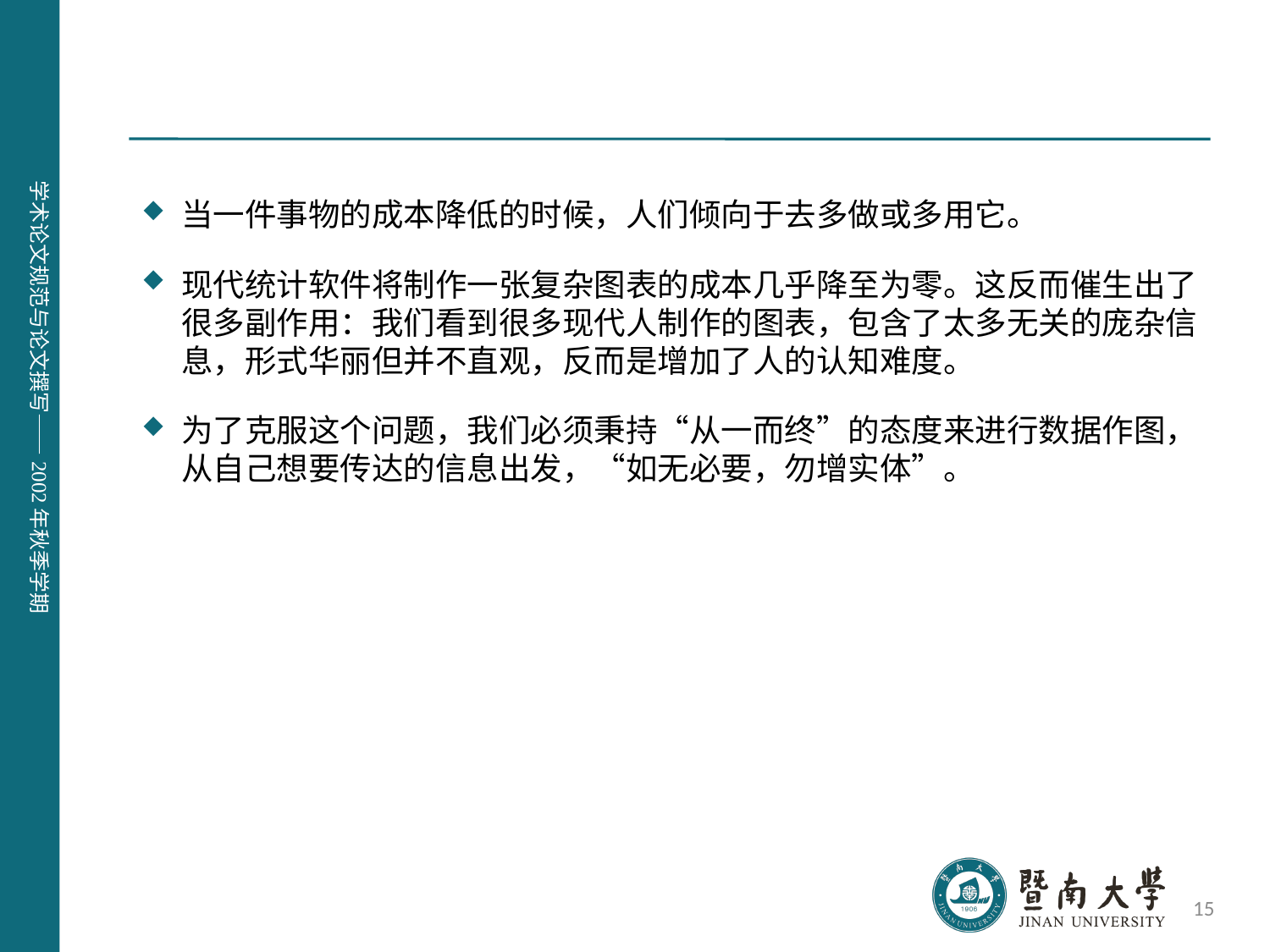

#
当一件事物的成本降低的时候，人们倾向于去多做或多用它。
现代统计软件将制作一张复杂图表的成本几乎降至为零。这反而催生出了很多副作用：我们看到很多现代人制作的图表，包含了太多无关的庞杂信息，形式华丽但并不直观，反而是增加了人的认知难度。
为了克服这个问题，我们必须秉持“从一而终”的态度来进行数据作图，从自己想要传达的信息出发，“如无必要，勿增实体”。
15